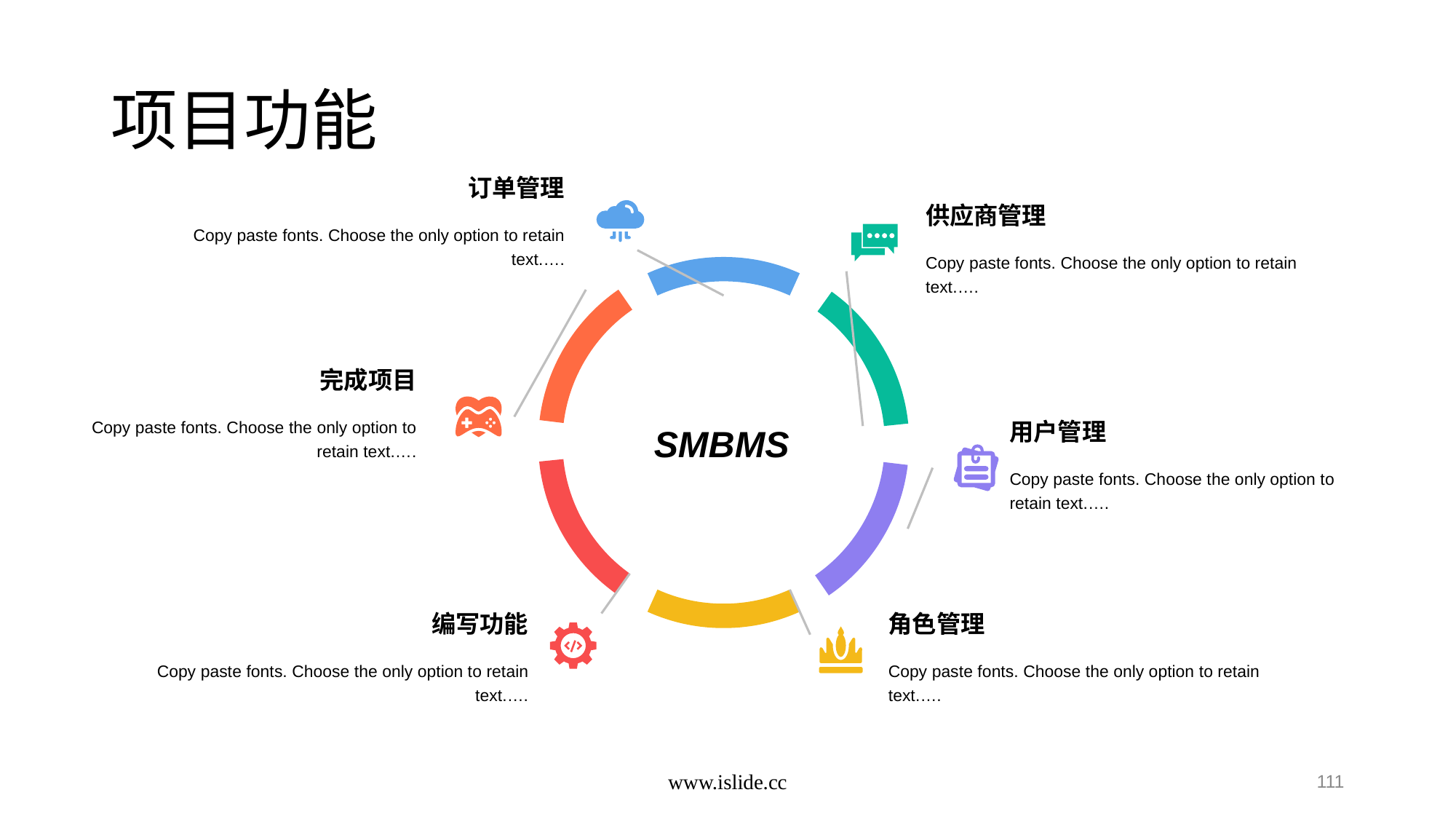

# 项目功能
订单管理
供应商管理

Copy paste fonts. Choose the only option to retain text.….

Copy paste fonts. Choose the only option to retain text.….

完成项目

SMBMS
用户管理
Copy paste fonts. Choose the only option to retain text.….

Copy paste fonts. Choose the only option to retain text.….

编写功能
角色管理

Copy paste fonts. Choose the only option to retain text.….
Copy paste fonts. Choose the only option to retain text.….
www.islide.cc
111